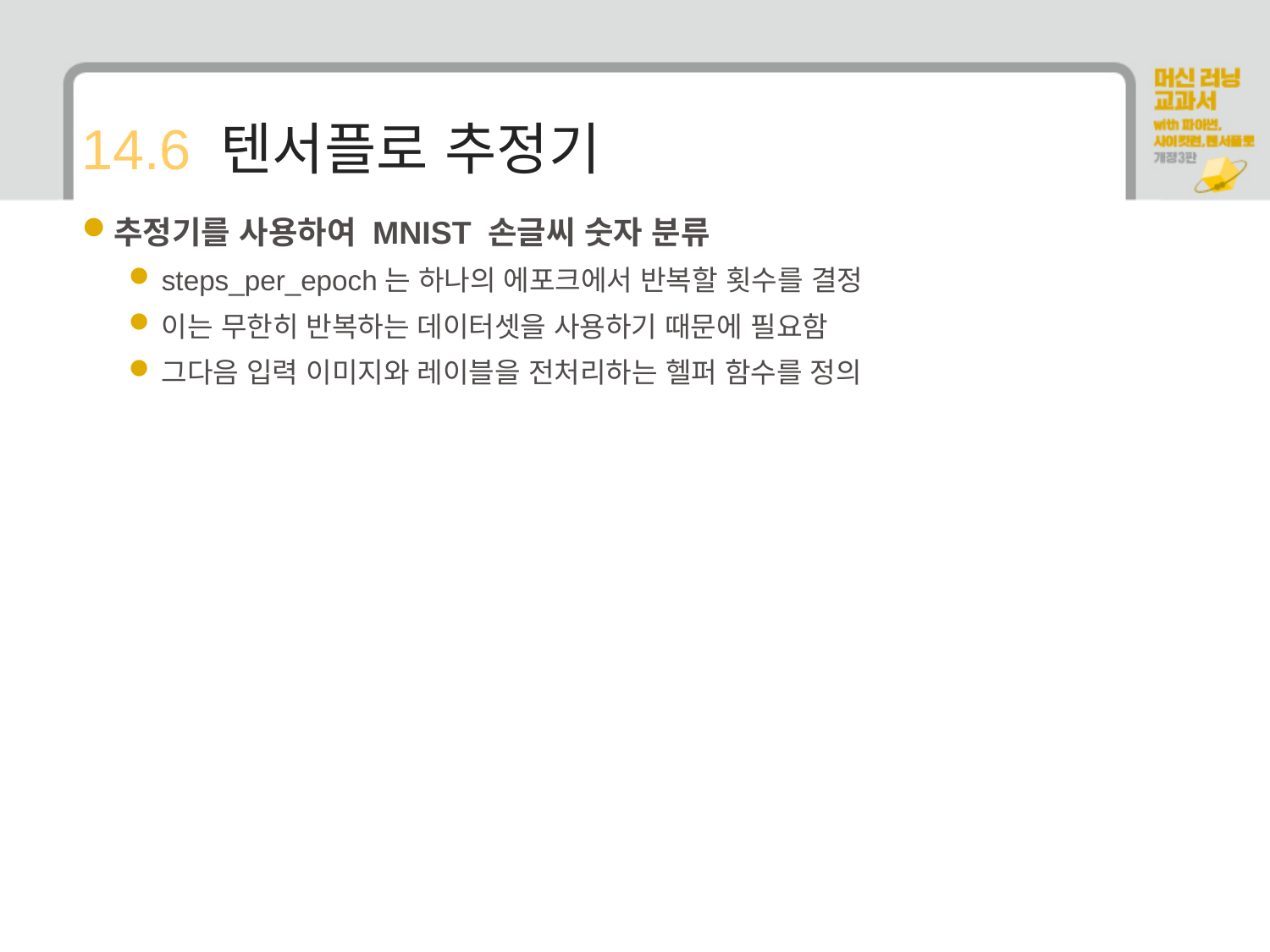

# 14.6 텐서플로 추정기
추정기를 사용하여 MNIST 손글씨 숫자 분류
steps_per_epoch는 하나의 에포크에서 반복할 횟수를 결정
이는 무한히 반복하는 데이터셋을 사용하기 때문에 필요함
그다음 입력 이미지와 레이블을 전처리하는 헬퍼 함수를 정의